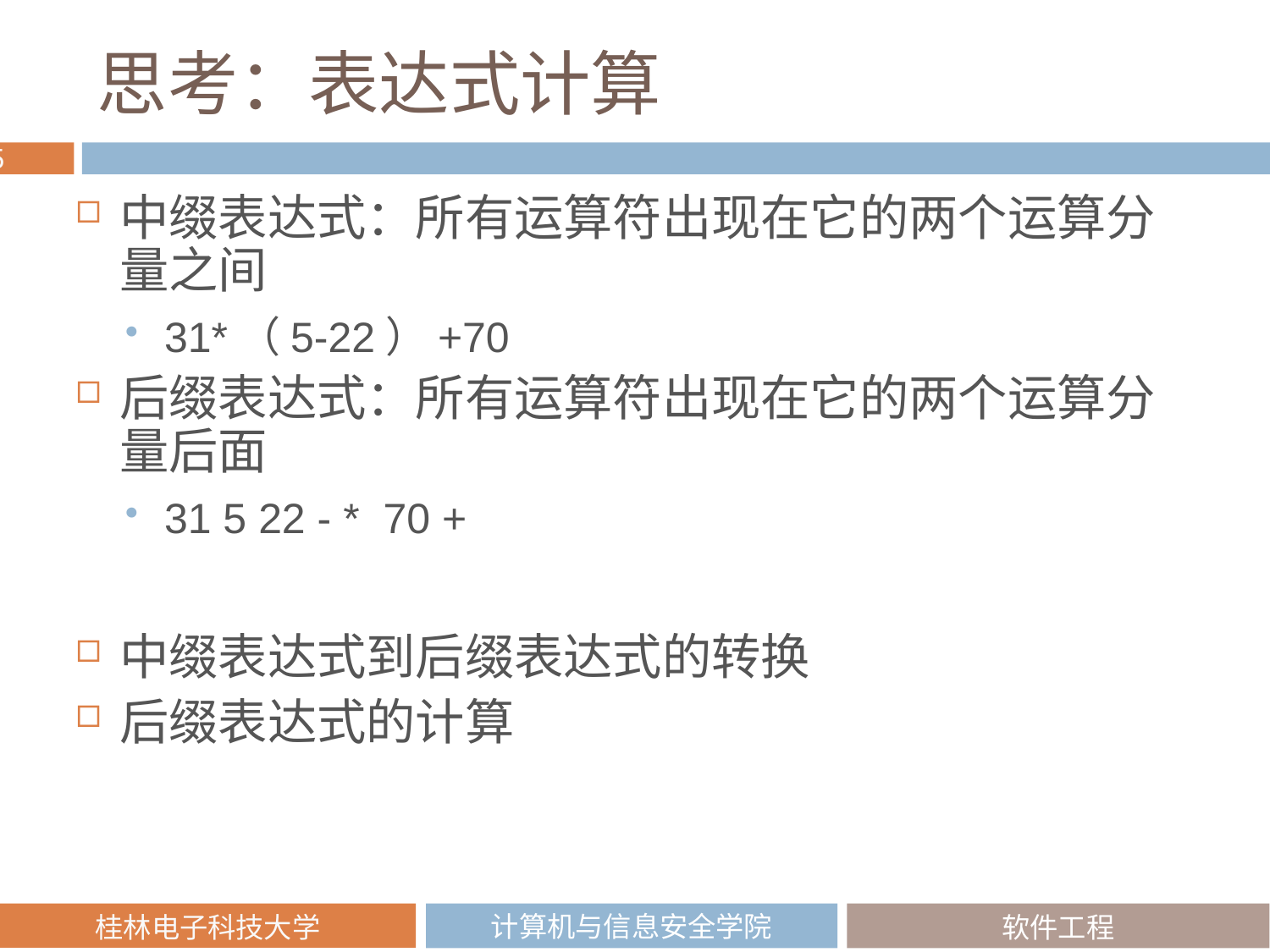

# 思考：表达式计算
中缀表达式：所有运算符出现在它的两个运算分量之间
31*（5-22）+70
后缀表达式：所有运算符出现在它的两个运算分量后面
31 5 22 - *  70 +

中缀表达式到后缀表达式的转换
后缀表达式的计算